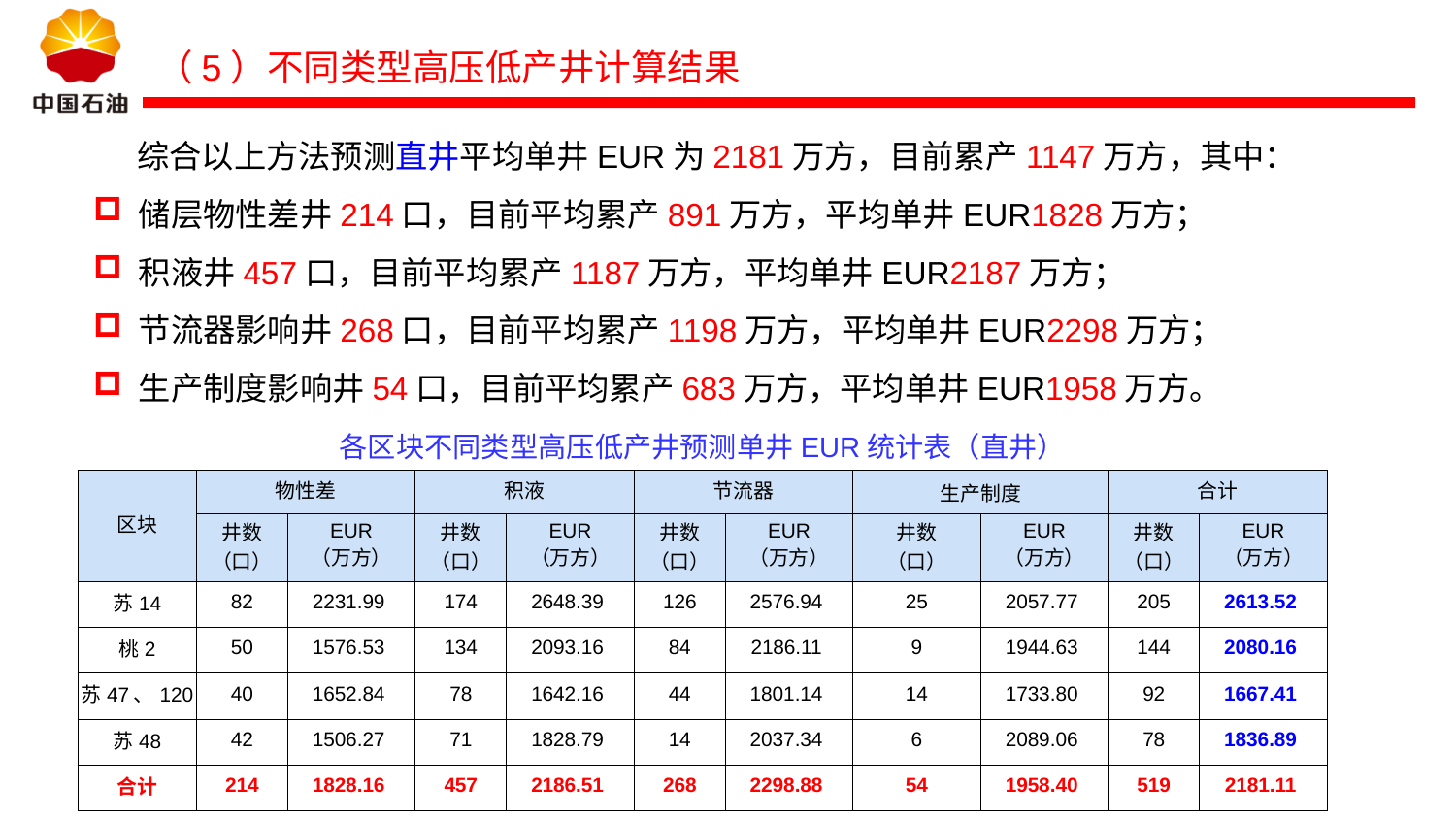

（5）不同类型高压低产井计算结果
     综合以上方法预测直井平均单井EUR为2181万方，目前累产1147万方，其中：
储层物性差井214口，目前平均累产891万方，平均单井EUR1828万方；
积液井457口，目前平均累产1187万方，平均单井EUR2187万方；
节流器影响井268口，目前平均累产1198万方，平均单井EUR2298万方；
生产制度影响井54口，目前平均累产683万方，平均单井EUR1958万方。
各区块不同类型高压低产井预测单井EUR统计表（直井）
| 区块 | 物性差 |  | 积液 |  | 节流器 |  | 生产制度 |  | 合计 |  |
| --- | --- | --- | --- | --- | --- | --- | --- | --- | --- | --- |
|  | 井数 （口） | EUR （万方） | 井数 （口） | EUR （万方） | 井数 （口） | EUR （万方） | 井数 （口） | EUR （万方） | 井数 （口） | EUR （万方） |
| 苏14 | 82 | 2231.99 | 174 | 2648.39 | 126 | 2576.94 | 25 | 2057.77 | 205 | 2613.52 |
| 桃2 | 50 | 1576.53 | 134 | 2093.16 | 84 | 2186.11 | 9 | 1944.63 | 144 | 2080.16 |
| 苏47、120 | 40 | 1652.84 | 78 | 1642.16 | 44 | 1801.14 | 14 | 1733.80 | 92 | 1667.41 |
| 苏48 | 42 | 1506.27 | 71 | 1828.79 | 14 | 2037.34 | 6 | 2089.06 | 78 | 1836.89 |
| 合计 | 214 | 1828.16 | 457 | 2186.51 | 268 | 2298.88 | 54 | 1958.40 | 519 | 2181.11 |